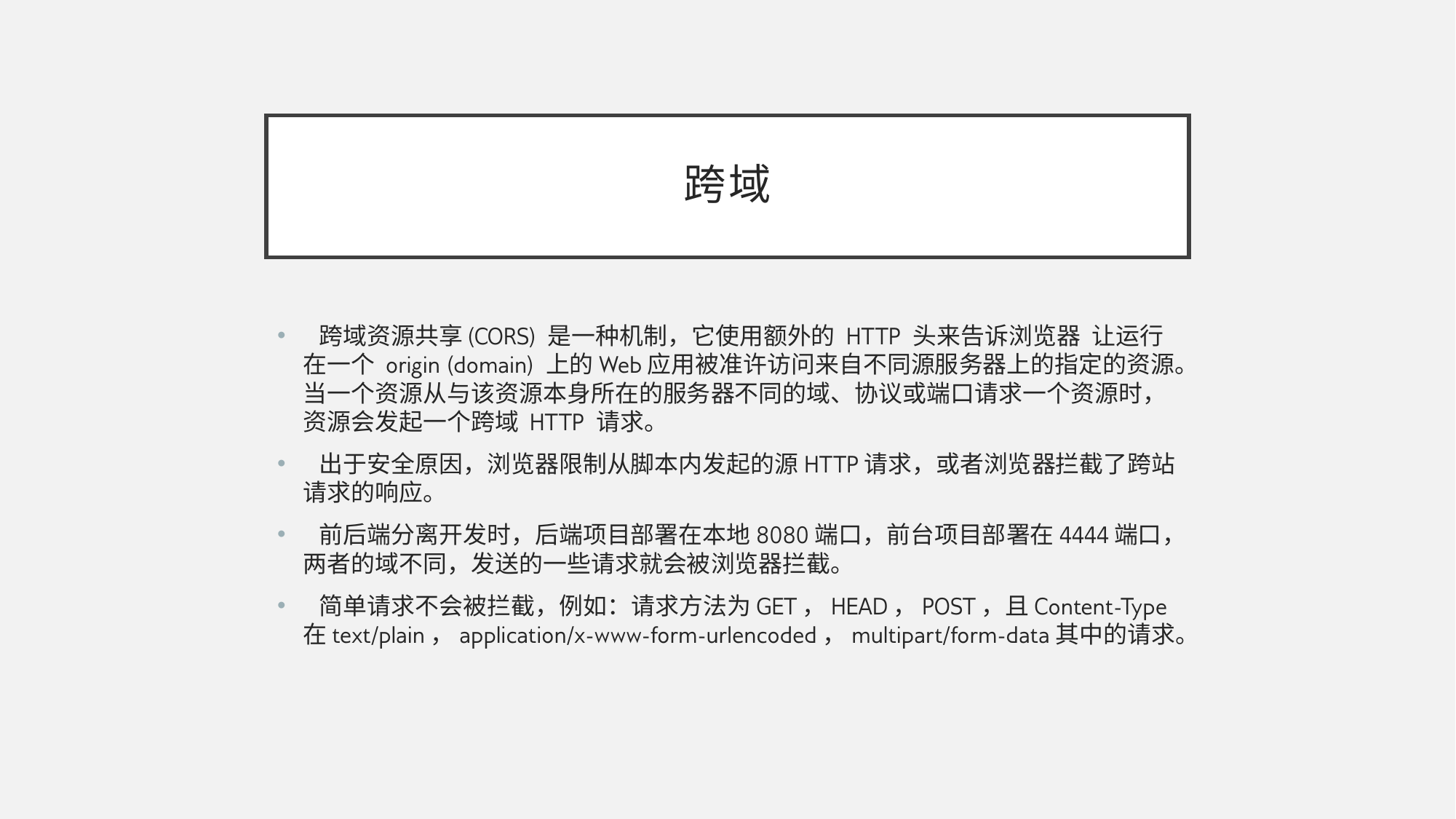

# 跨域
  跨域资源共享(CORS) 是一种机制，它使用额外的 HTTP 头来告诉浏览器  让运行在一个 origin (domain) 上的Web应用被准许访问来自不同源服务器上的指定的资源。当一个资源从与该资源本身所在的服务器不同的域、协议或端口请求一个资源时，资源会发起一个跨域 HTTP 请求。
  出于安全原因，浏览器限制从脚本内发起的源HTTP请求，或者浏览器拦截了跨站请求的响应。
  前后端分离开发时，后端项目部署在本地8080端口，前台项目部署在4444端口，两者的域不同，发送的一些请求就会被浏览器拦截。
  简单请求不会被拦截，例如：请求方法为GET，HEAD，POST，且Content-Type在text/plain，application/x-www-form-urlencoded，multipart/form-data其中的请求。